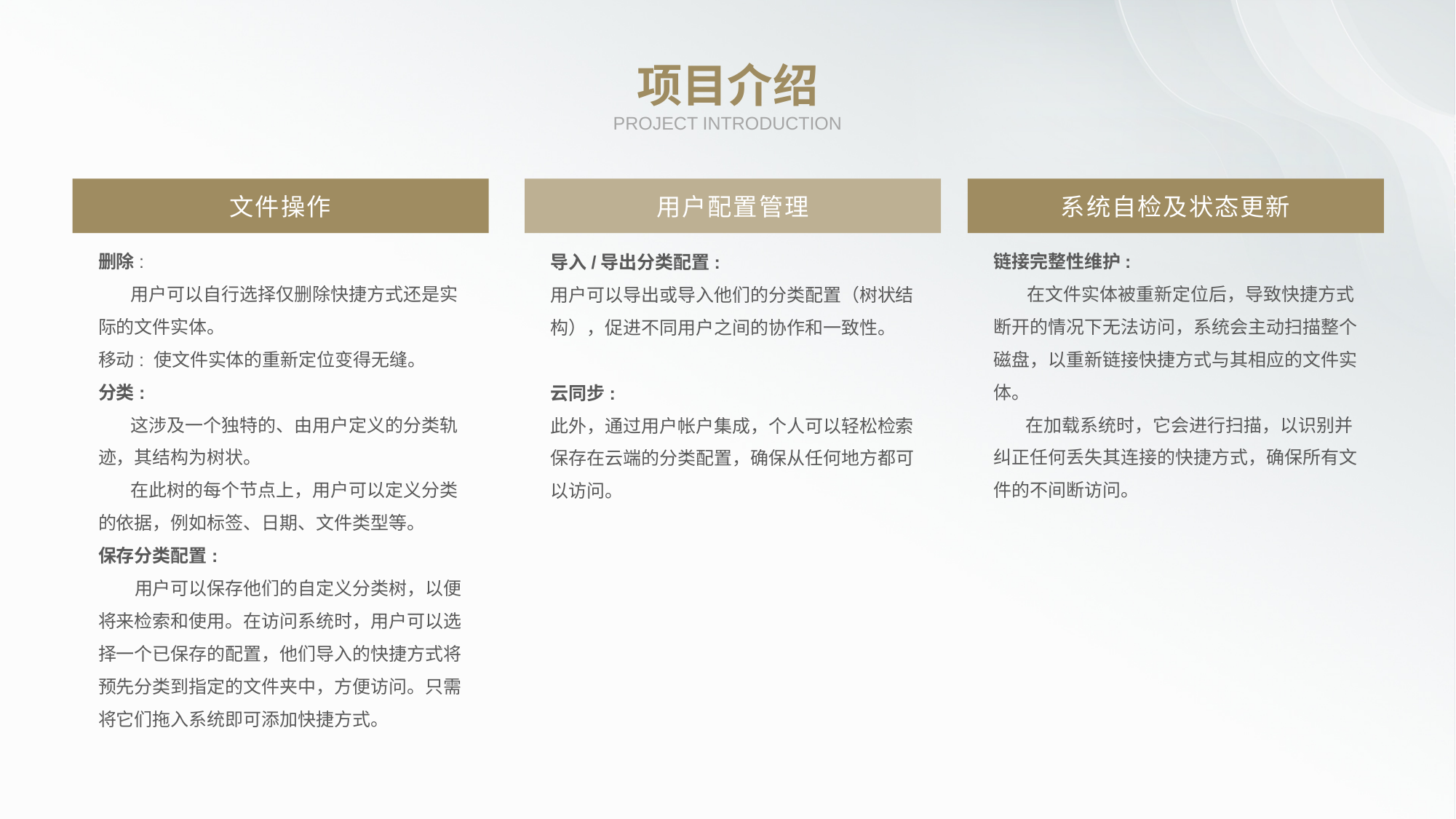

项目介绍
PROJECT INTRODUCTION

文件操作
删除:
       用户可以自行选择仅删除快捷方式还是实际的文件实体。
移动: 使文件实体的重新定位变得无缝。
分类:
       这涉及一个独特的、由用户定义的分类轨  迹，其结构为树状。
       在此树的每个节点上，用户可以定义分类的依据，例如标签、日期、文件类型等。
保存分类配置:
        用户可以保存他们的自定义分类树，以便将来检索和使用。在访问系统时，用户可以选择一个已保存的配置，他们导入的快捷方式将预先分类到指定的文件夹中，方便访问。只需将它们拖入系统即可添加快捷方式。
用户配置管理

导入/导出分类配置:
用户可以导出或导入他们的分类配置（树状结构），促进不同用户之间的协作和一致性。

云同步:
此外，通过用户帐户集成，个人可以轻松检索保存在云端的分类配置，确保从任何地方都可以访问。
系统自检及状态更新
链接完整性维护:
       在文件实体被重新定位后，导致快捷方式断开的情况下无法访问，系统会主动扫描整个磁盘，以重新链接快捷方式与其相应的文件实体。
       在加载系统时，它会进行扫描，以识别并纠正任何丢失其连接的快捷方式，确保所有文件的不间断访问。